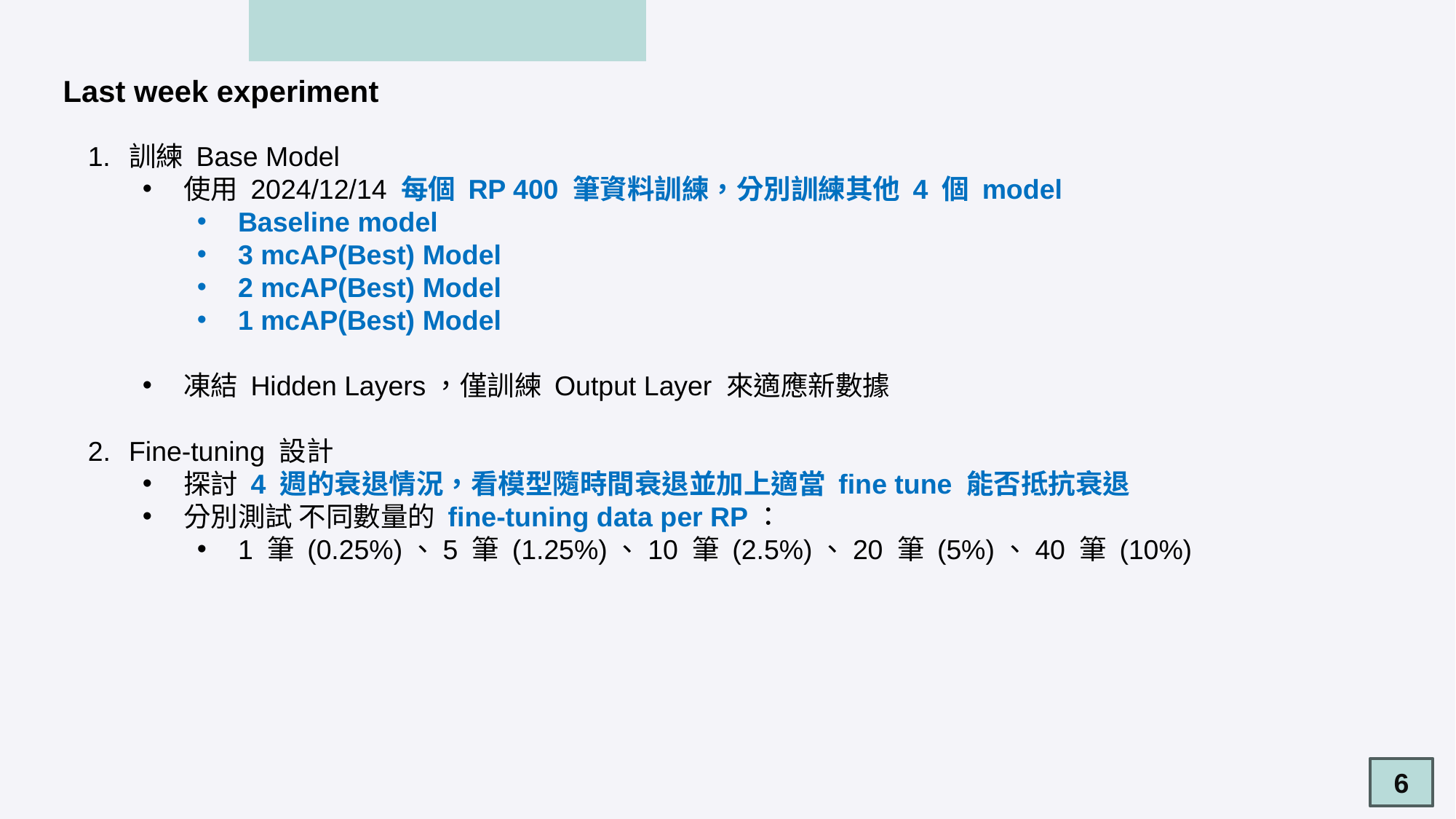

Last week experiment
訓練 Base Model
使用 2024/12/14 每個 RP 400 筆資料訓練，分別訓練其他 4 個 model
Baseline model
3 mcAP(Best) Model
2 mcAP(Best) Model
1 mcAP(Best) Model

凍結 Hidden Layers，僅訓練 Output Layer 來適應新數據

Fine-tuning 設計
探討 4 週的衰退情況，看模型隨時間衰退並加上適當 fine tune 能否抵抗衰退
分別測試 不同數量的 fine-tuning data per RP：
1 筆 (0.25%)、5 筆 (1.25%)、10 筆 (2.5%)、20 筆 (5%)、40 筆 (10%)

6